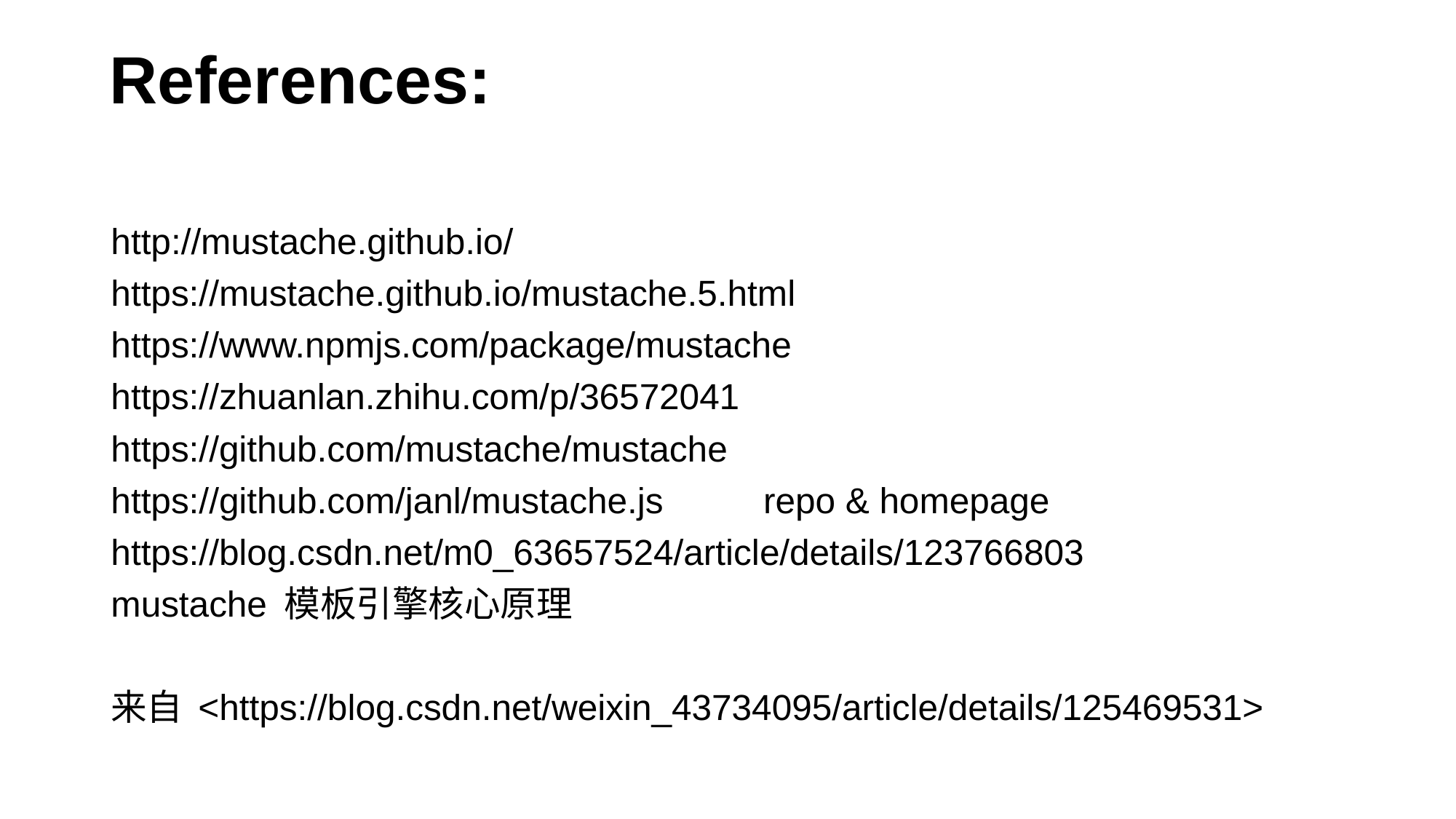

# References:
http://mustache.github.io/
https://mustache.github.io/mustache.5.html
https://www.npmjs.com/package/mustache
https://zhuanlan.zhihu.com/p/36572041
https://github.com/mustache/mustache
https://github.com/janl/mustache.js          repo & homepage
https://blog.csdn.net/m0_63657524/article/details/123766803
mustache 模板引擎核心原理

来自 <https://blog.csdn.net/weixin_43734095/article/details/125469531>